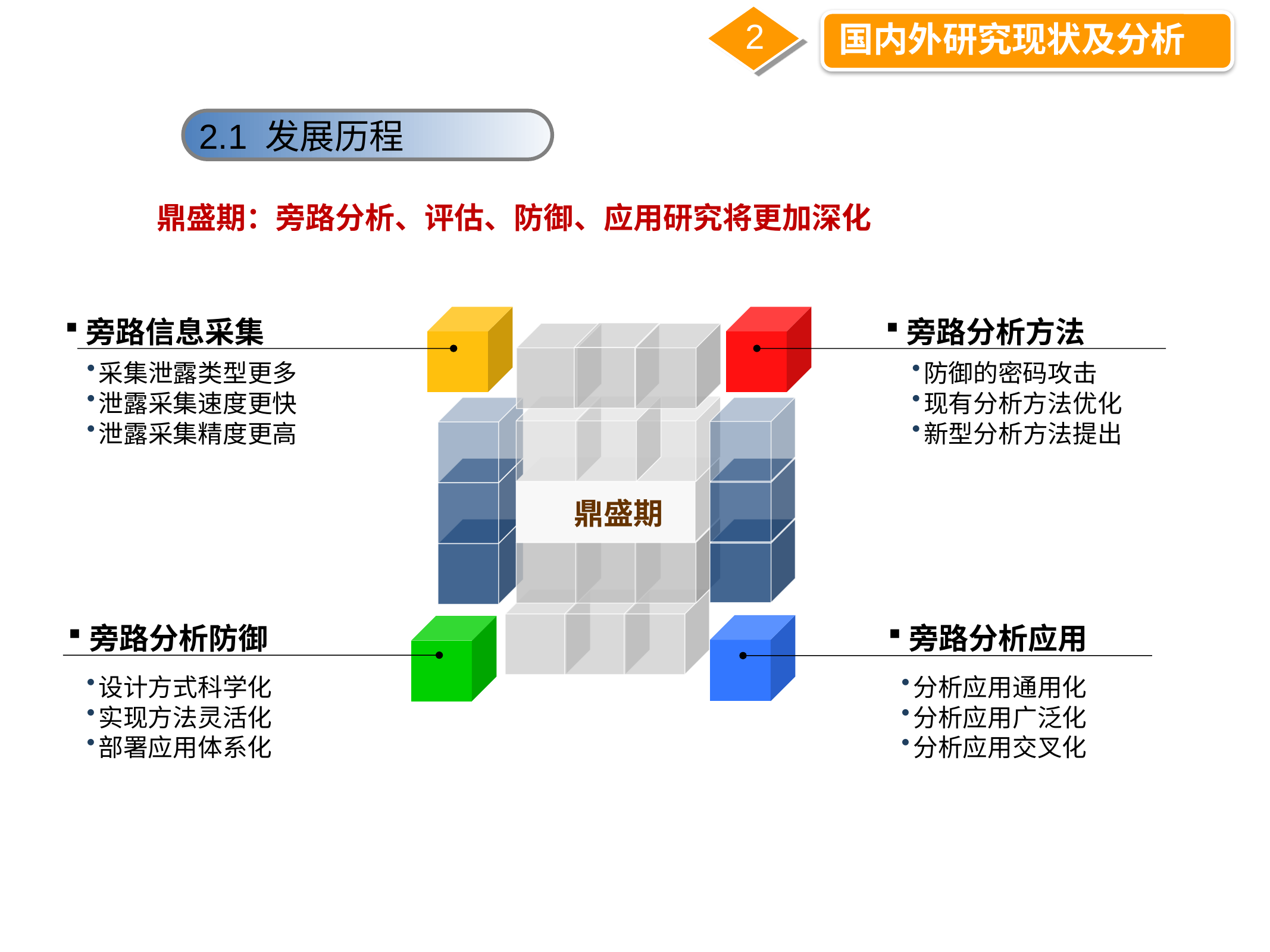

2

国内外研究现状及分析
2.1 发展历程
鼎盛期：旁路分析、评估、防御、应用研究将更加深化
旁路信息采集

旁路分析方法

采集泄露类型更多
泄露采集速度更快
泄露采集精度更高
防御的密码攻击
现有分析方法优化
新型分析方法提出

鼎盛期

旁路分析防御
旁路分析应用

设计方式科学化
实现方法灵活化
部署应用体系化
分析应用通用化
分析应用广泛化
分析应用交叉化